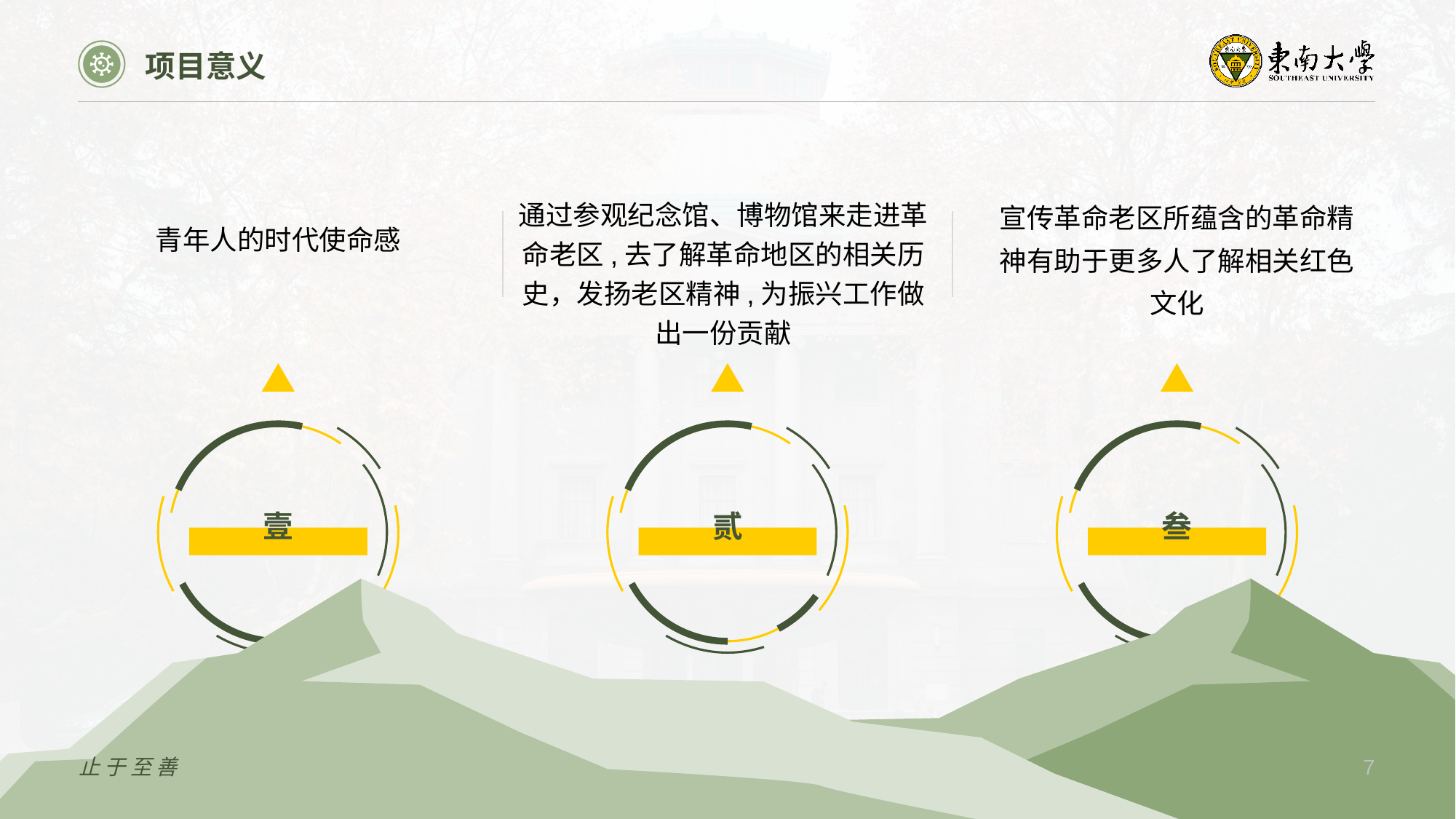

项目意义
通过参观纪念馆、博物馆来走进革命老区,去了解革命地区的相关历史，发扬老区精神,为振兴工作做出一份贡献
宣传革命老区所蕴含的革命精神有助于更多人了解相关红色文化
青年人的时代使命感

壹
贰
叁

止于至善
7